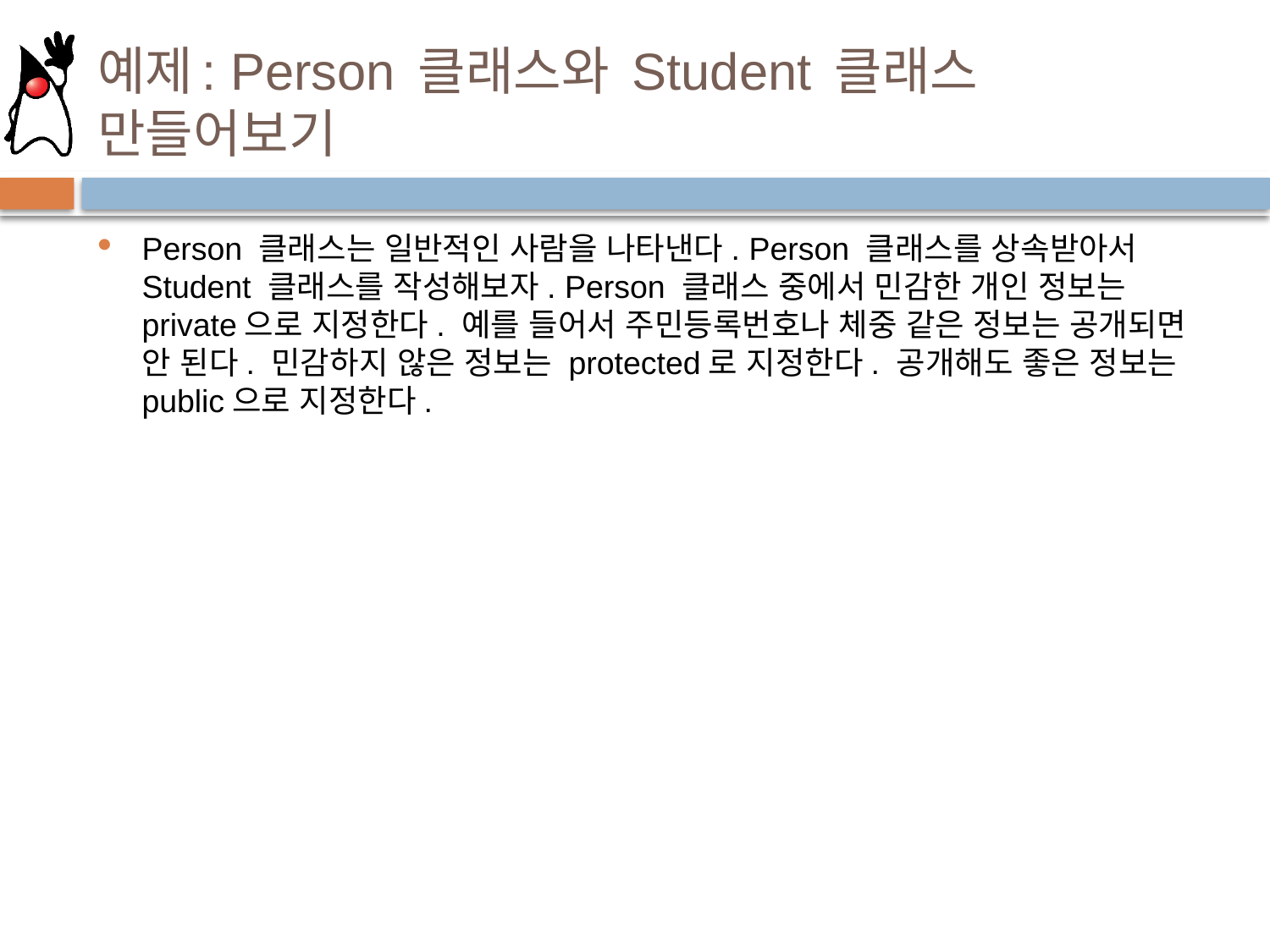

# 예제: Person 클래스와 Student 클래스 만들어보기
Person 클래스는 일반적인 사람을 나타낸다. Person 클래스를 상속받아서 Student 클래스를 작성해보자. Person 클래스 중에서 민감한 개인 정보는 private으로 지정한다. 예를 들어서 주민등록번호나 체중 같은 정보는 공개되면 안 된다. 민감하지 않은 정보는 protected로 지정한다. 공개해도 좋은 정보는 public으로 지정한다.